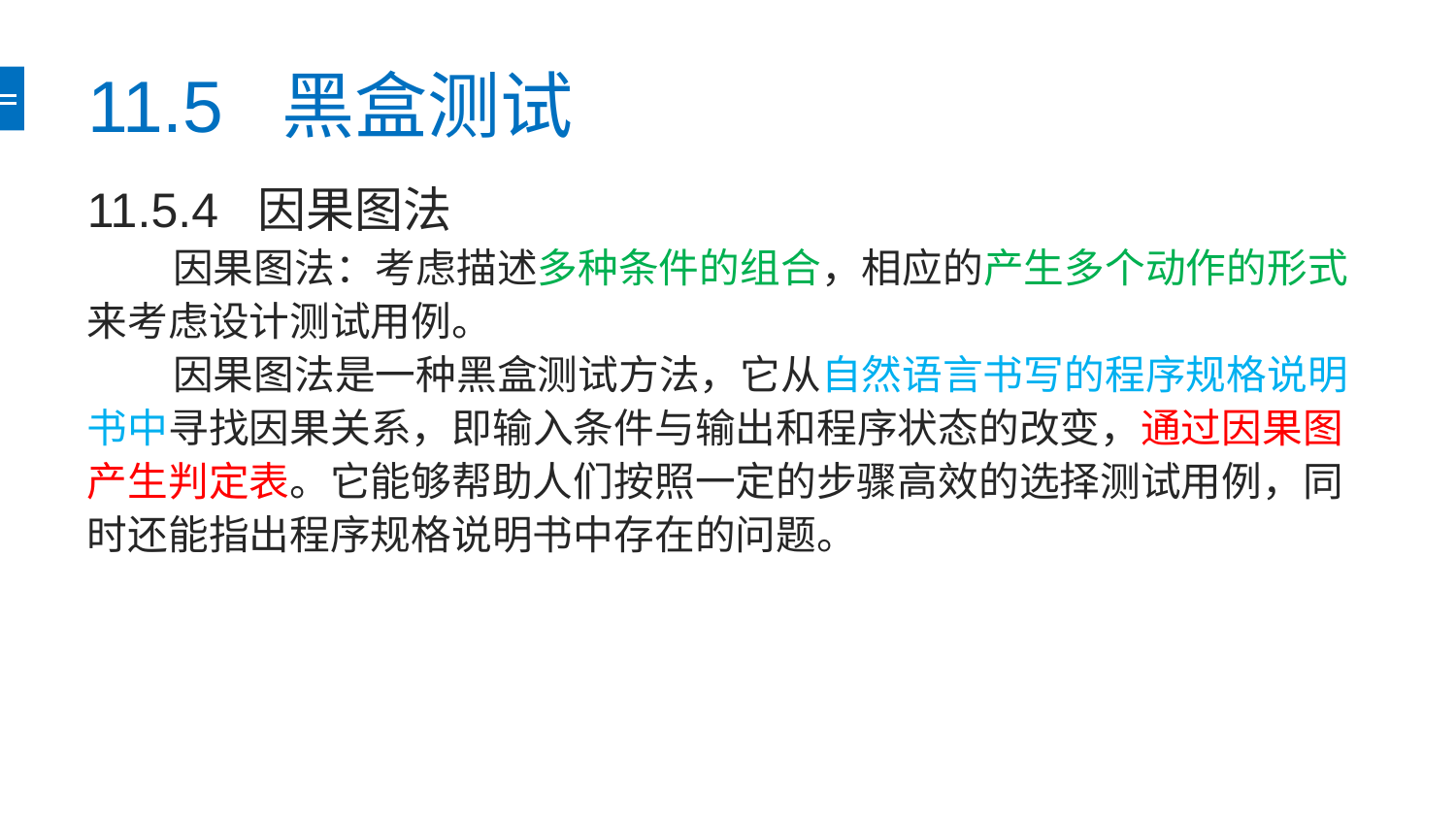

# 11.5  黑盒测试
11.5.4  因果图法
因果图法：考虑描述多种条件的组合，相应的产生多个动作的形式来考虑设计测试用例。
因果图法是一种黑盒测试方法，它从自然语言书写的程序规格说明书中寻找因果关系，即输入条件与输出和程序状态的改变，通过因果图产生判定表。它能够帮助人们按照一定的步骤高效的选择测试用例，同时还能指出程序规格说明书中存在的问题。